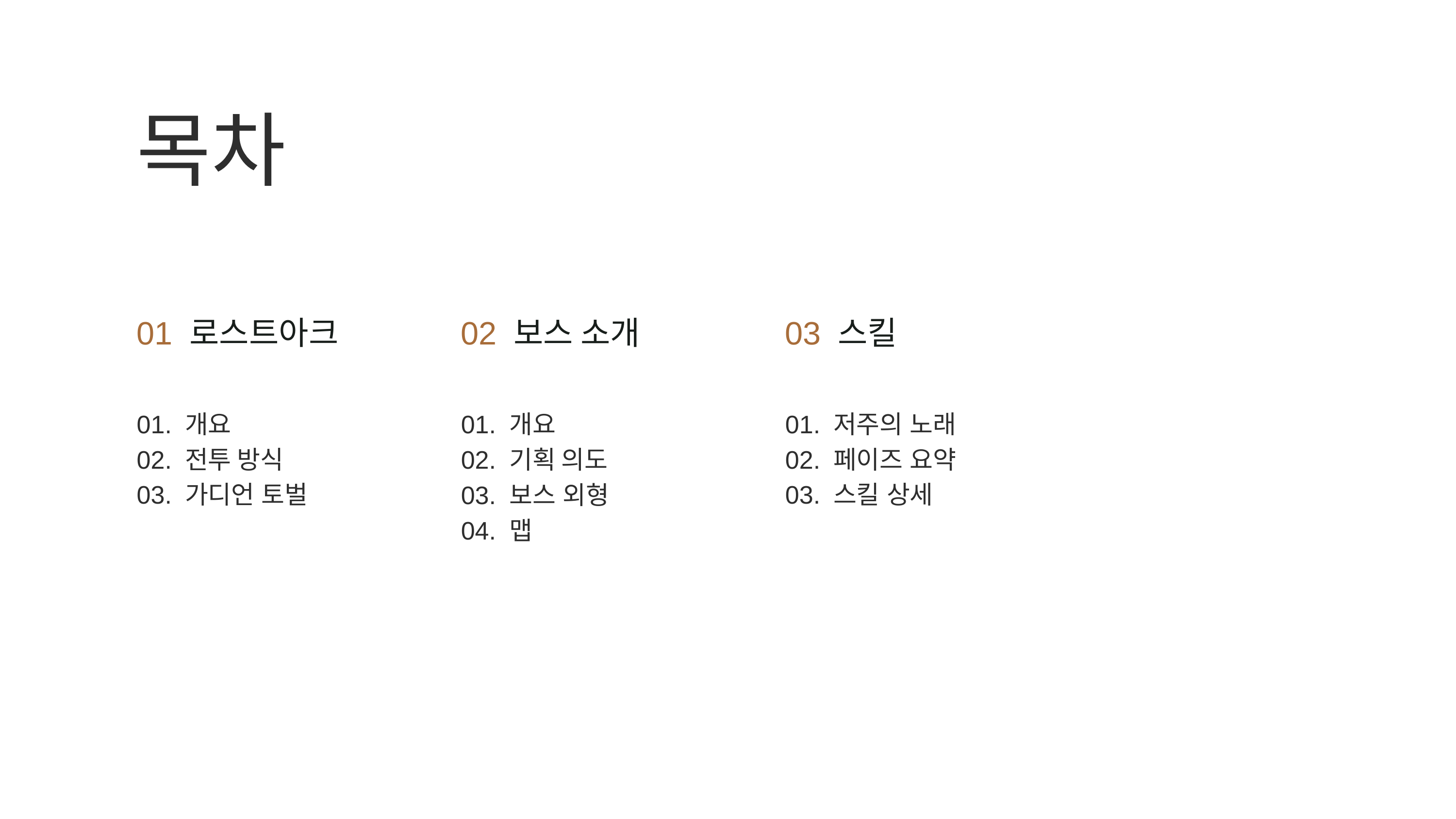

목차
01 로스트아크
02 보스 소개
03 스킬
01. 개요
02. 전투 방식
03. 가디언 토벌
01. 개요
02. 기획 의도
03. 보스 외형
04. 맵
01. 저주의 노래
02. 페이즈 요약
03. 스킬 상세